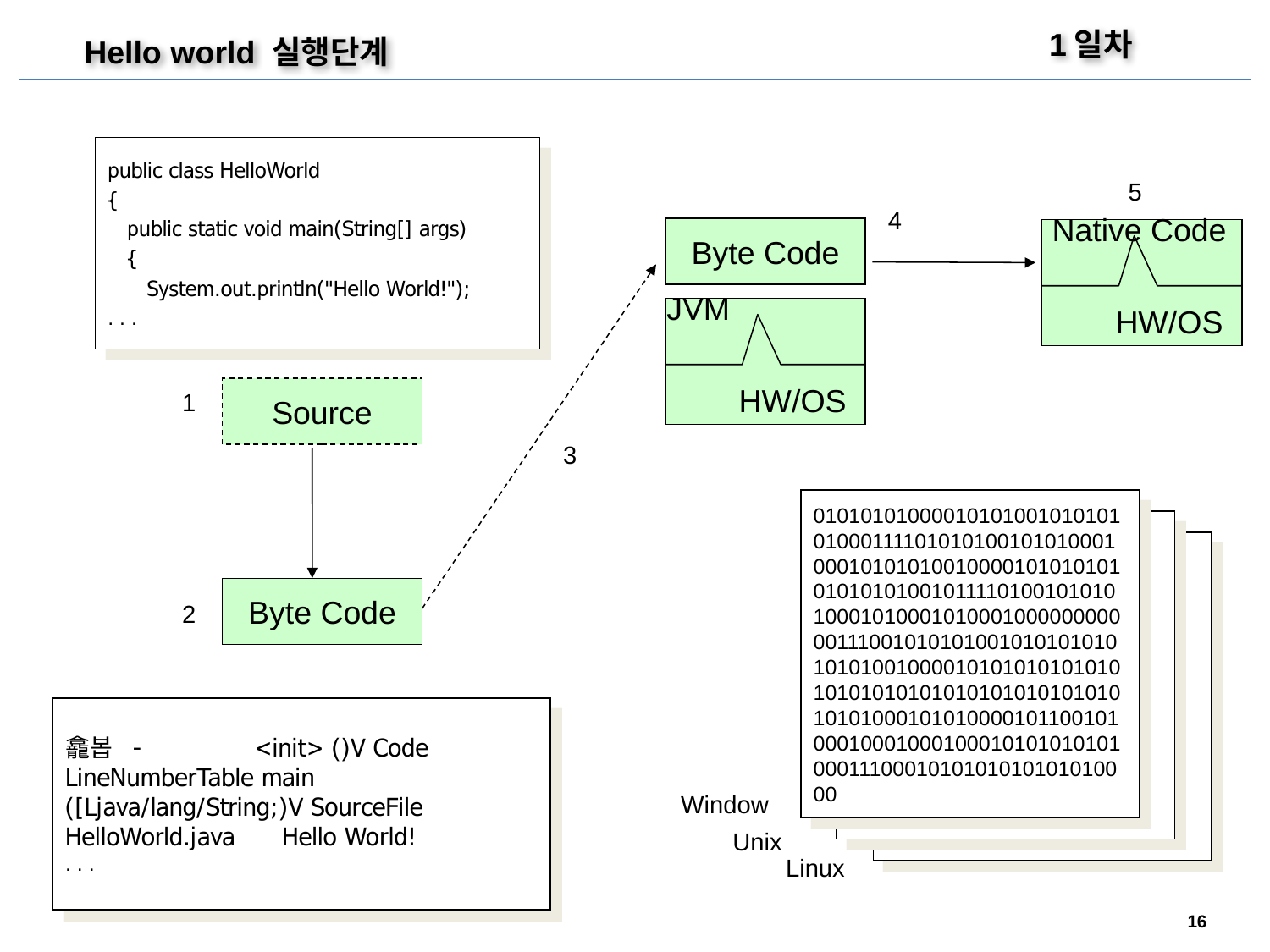

1일차
Hello world 실행단계
public class HelloWorld
{
   public static void main(String[] args)
   {
      System.out.println("Hello World!");
. . .
5
4
Native Code
Byte Code

JVM
HW/OS

HW/OS
Source
1
3

010101010000101010010101010100011110101010010101000100010101010010000101010101010101010010111101001010101000101000101000100000000000111001010101001010101010101010010000101010101010101010101010101010101010101010101000101010000101100101000100010001000101010101010001110001010101010101010000

Byte Code
2
龕봅  -   	        <init> ()V Code LineNumberTable main ([Ljava/lang/String;)V SourceFile HelloWorld.java      Hello World!
. . .
Window
Unix
Linux